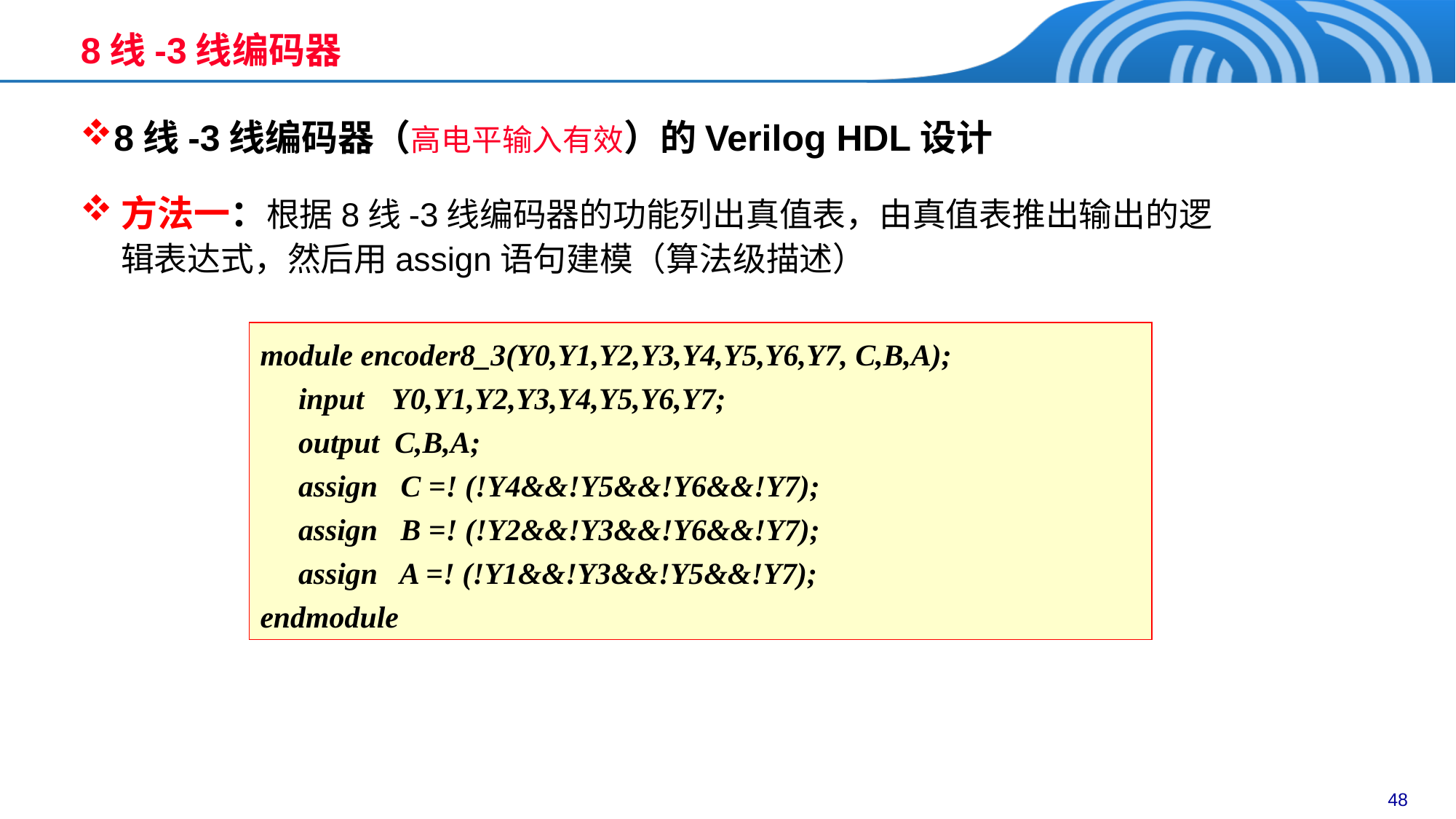

# 8线-3线编码器
8线-3线编码器（高电平输入有效）的Verilog HDL设计
方法一：根据8线-3线编码器的功能列出真值表，由真值表推出输出的逻辑表达式，然后用assign语句建模（算法级描述）
module encoder8_3(Y0,Y1,Y2,Y3,Y4,Y5,Y6,Y7, C,B,A);
     input	   Y0,Y1,Y2,Y3,Y4,Y5,Y6,Y7;
     output  C,B,A;
     assign   C =! (!Y4&&!Y5&&!Y6&&!Y7);
     assign   B =! (!Y2&&!Y3&&!Y6&&!Y7);
     assign   A =! (!Y1&&!Y3&&!Y5&&!Y7);
endmodule